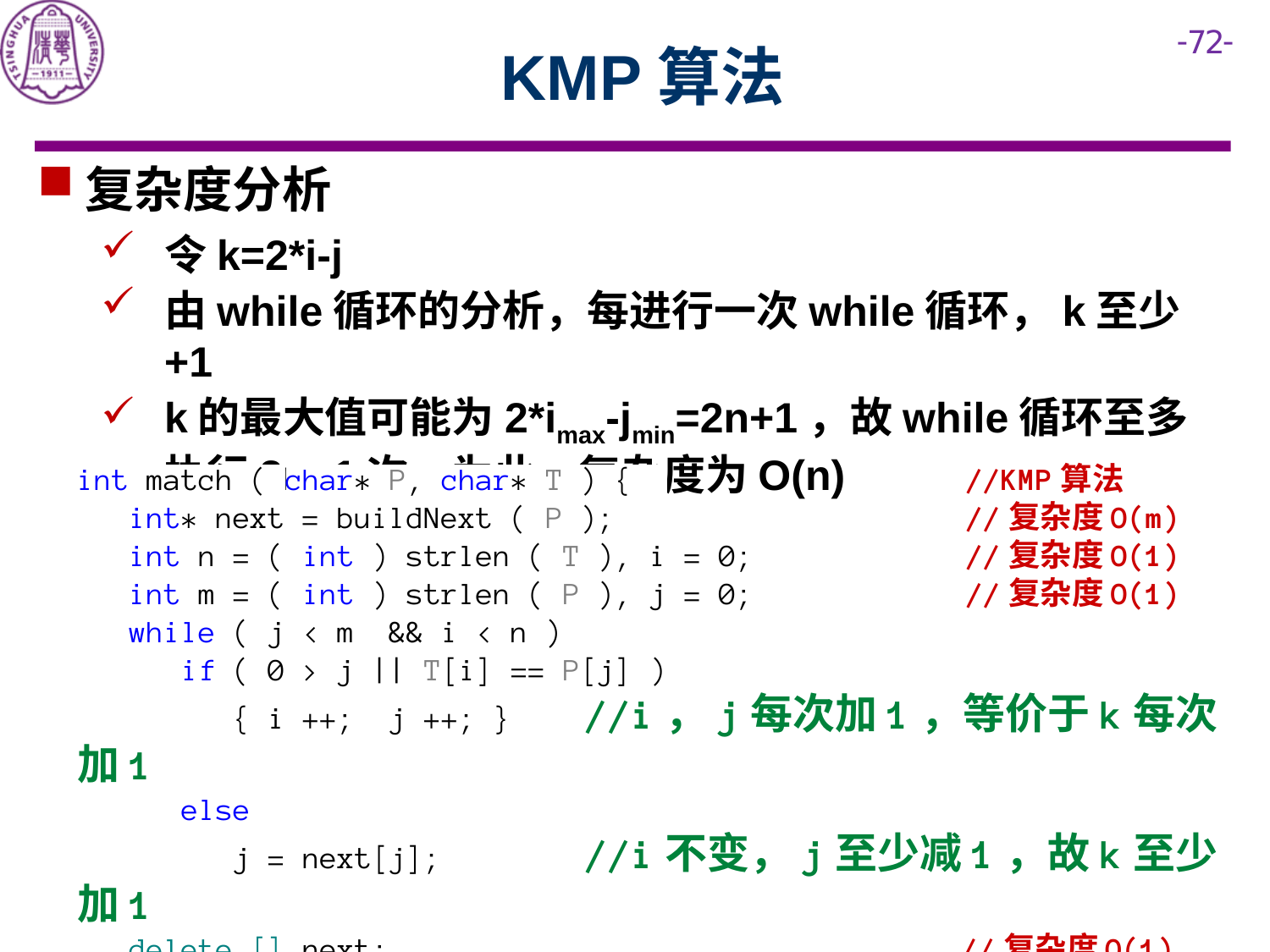

# KMP算法
复杂度分析
令k=2*i-j
由while循环的分析，每进行一次while循环，k至少+1
k的最大值可能为2*imax-jmin=2n+1，故while循环至多执行2n+1次。为此，复杂度为O(n)
int match ( char* P, char* T ) {  			//KMP算法
   int* next = buildNext ( P ); 			//复杂度O(m)
   int n = ( int ) strlen ( T ), i = 0; 		//复杂度O(1)
   int m = ( int ) strlen ( P ), j = 0; 		//复杂度O(1)
   while ( j < m  && i < n )
      if ( 0 > j || T[i] == P[j] )
         { i ++;  j ++; } 	//i，j每次加1，等价于k每次加1
      else
         j = next[j]; 	//i不变，j至少减1，故k至少加1
   delete [] next; 				       //复杂度O(1)
   return i - j;
}